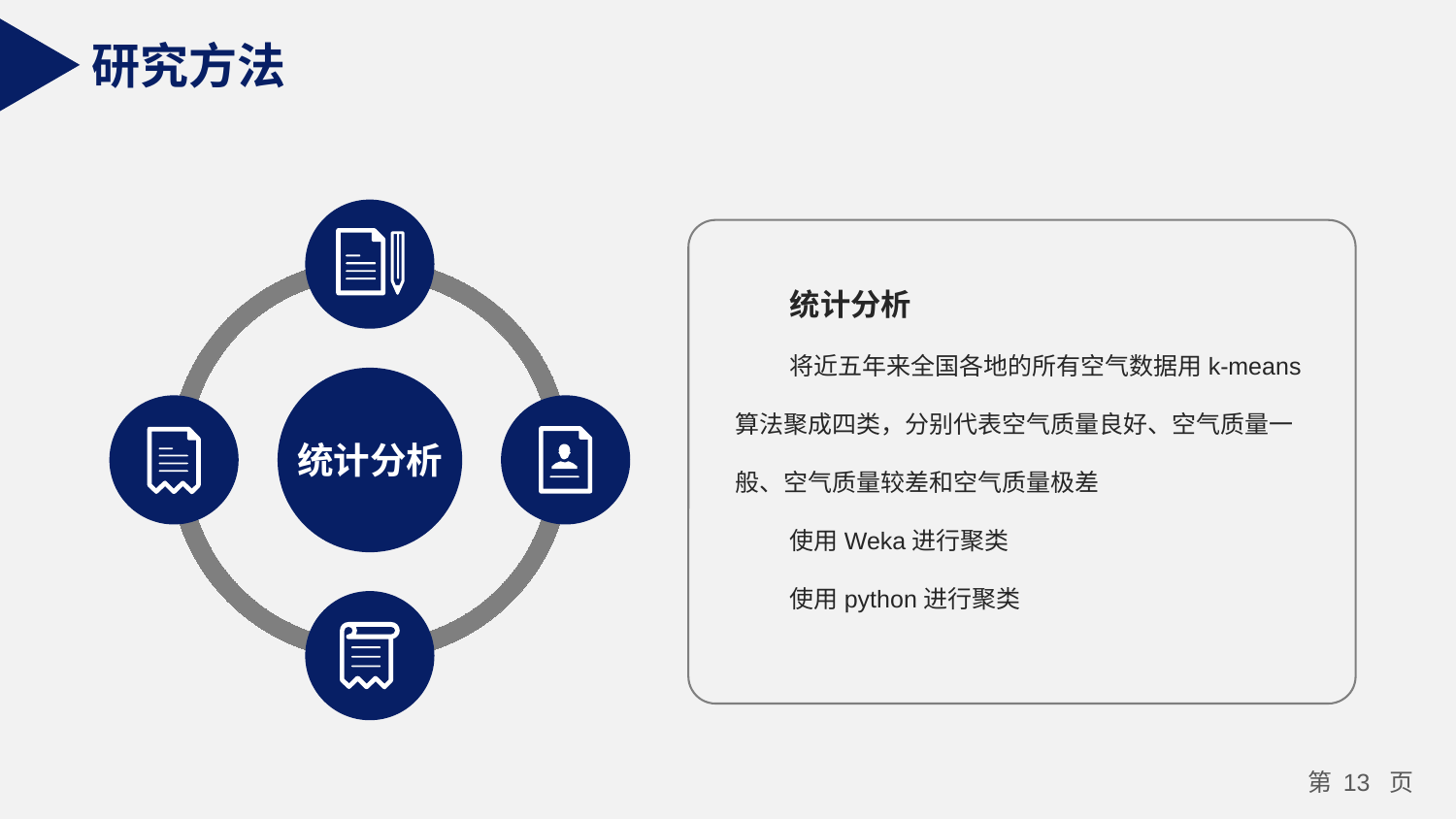

研究方法

统计分析
将近五年来全国各地的所有空气数据用k-means算法聚成四类，分别代表空气质量良好、空气质量一般、空气质量较差和空气质量极差
使用Weka进行聚类
使用python进行聚类

统计分析